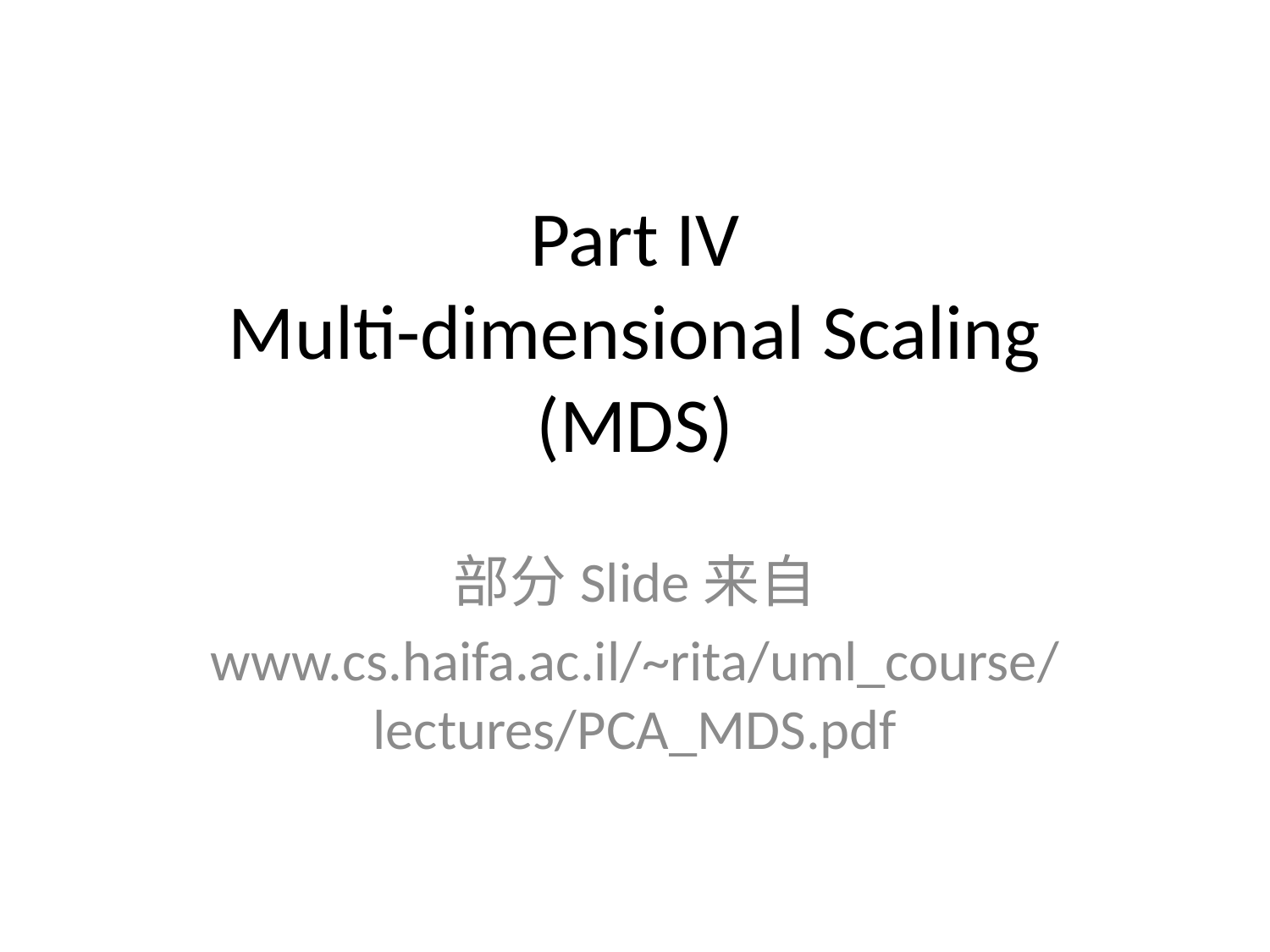

# Part IV Multi-dimensional Scaling (MDS)
部分Slide来自
www.cs.haifa.ac.il/~rita/uml_course/lectures/PCA_MDS.pdf‎